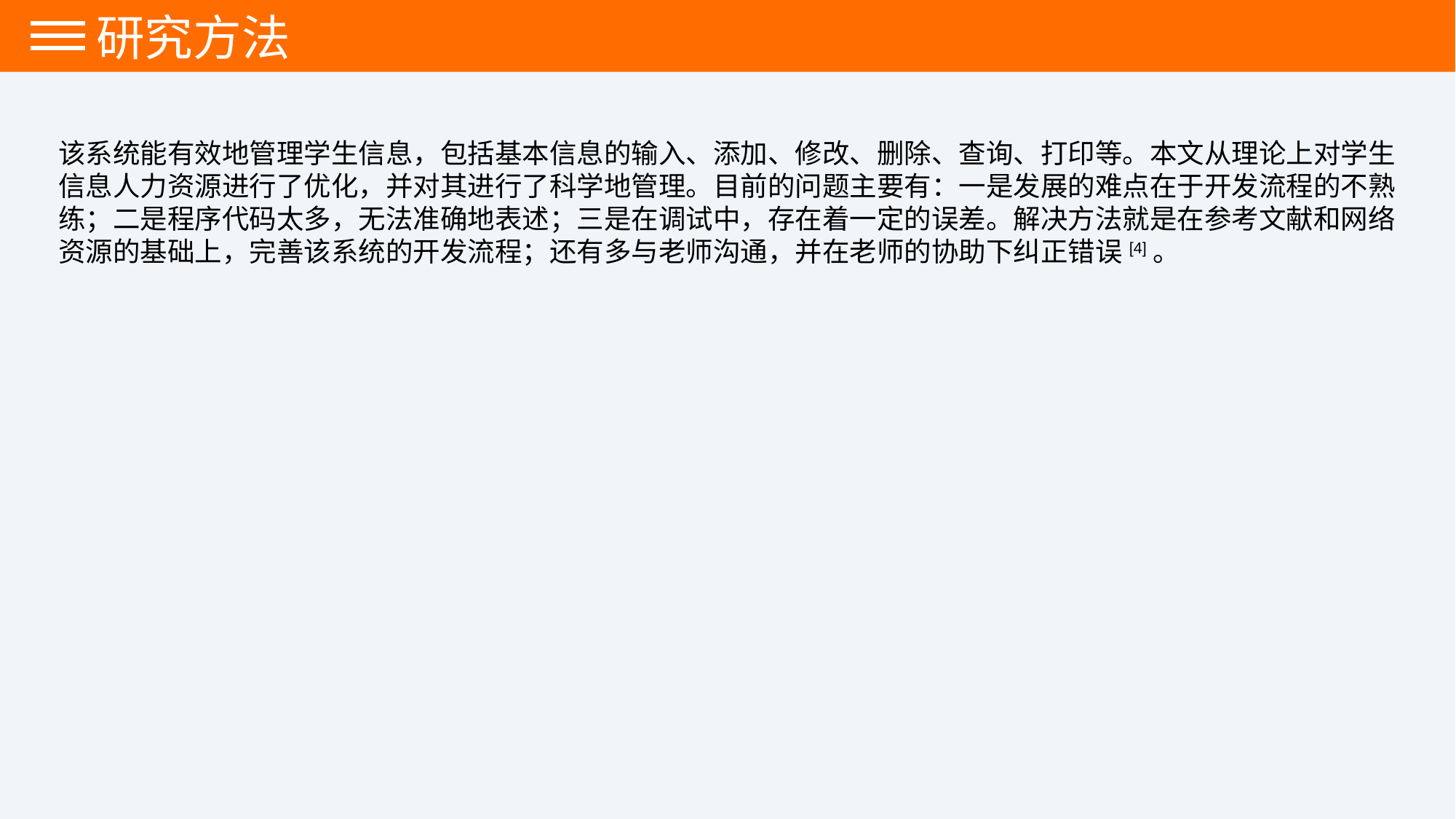

研究方法
该系统能有效地管理学生信息，包括基本信息的输入、添加、修改、删除、查询、打印等。本文从理论上对学生信息人力资源进行了优化，并对其进行了科学地管理。目前的问题主要有：一是发展的难点在于开发流程的不熟练；二是程序代码太多，无法准确地表述；三是在调试中，存在着一定的误差。解决方法就是在参考文献和网络资源的基础上，完善该系统的开发流程；还有多与老师沟通，并在老师的协助下纠正错误[4]。